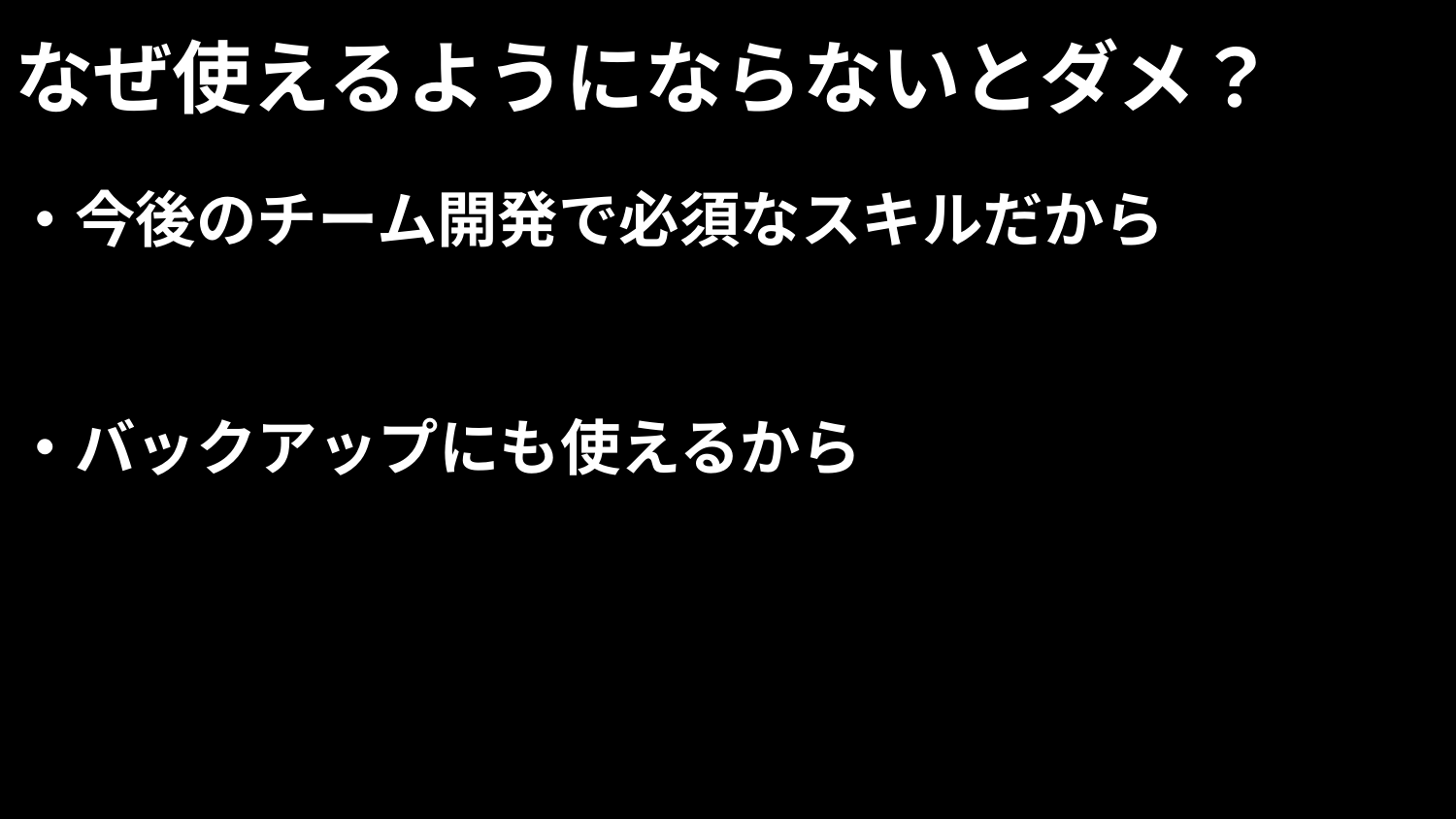

# なぜ使えるようにならないとダメ？
・今後のチーム開発で必須なスキルだから

・バックアップにも使えるから